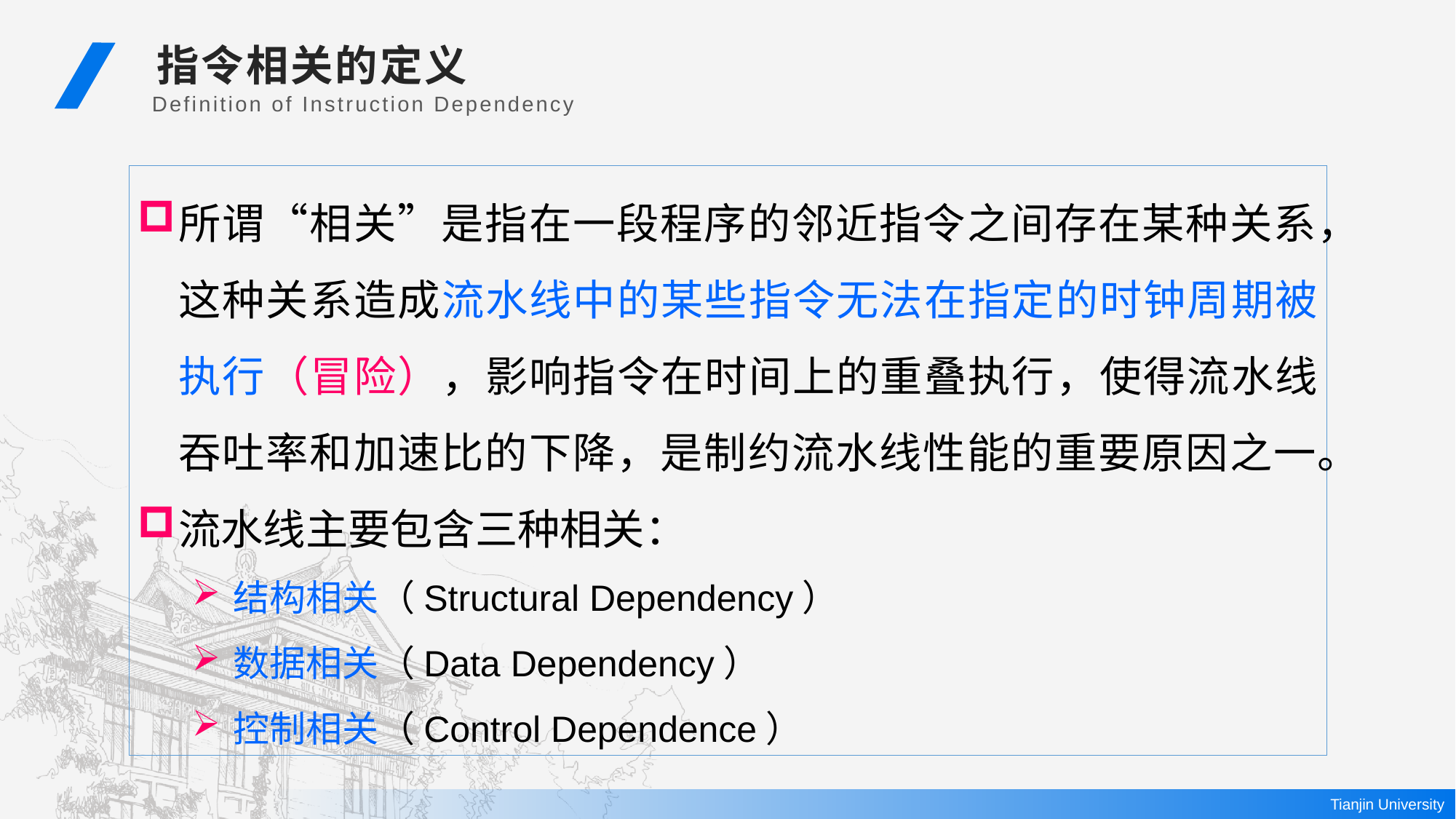

指令相关的定义
Definition of Instruction Dependency
所谓“相关”是指在一段程序的邻近指令之间存在某种关系，这种关系造成流水线中的某些指令无法在指定的时钟周期被执行（冒险），影响指令在时间上的重叠执行，使得流水线吞吐率和加速比的下降，是制约流水线性能的重要原因之一。
流水线主要包含三种相关：
结构相关（Structural Dependency）
数据相关（Data Dependency）
控制相关（Control Dependence）